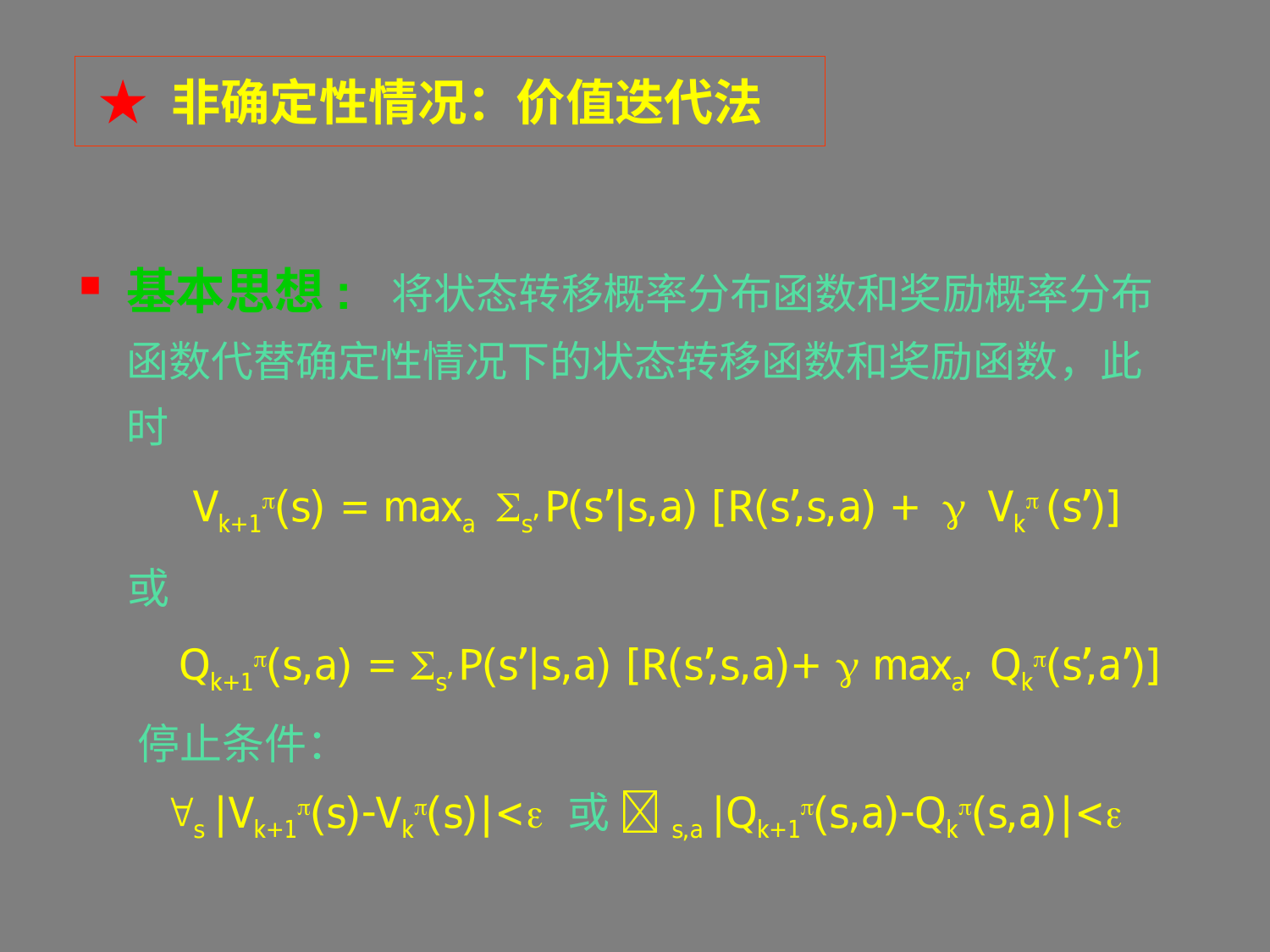

★ 非确定性情况：价值迭代法
基本思想:  将状态转移概率分布函数和奖励概率分布函数代替确定性情况下的状态转移函数和奖励函数，此时

     Vk+1π(s) = maxa Σs’ P(s’|s,a) [R(s’,s,a) + γ Vkπ (s’)]
或
    Qk+1π(s,a) = Σs’ P(s’|s,a) [R(s’,s,a)+ γ maxa’ Qkπ(s’,a’)]

停止条件：
  ∀s |Vk+1π(s)-Vkπ(s)|<ε 或 ∀s,a |Qk+1π(s,a)-Qkπ(s,a)|<ε